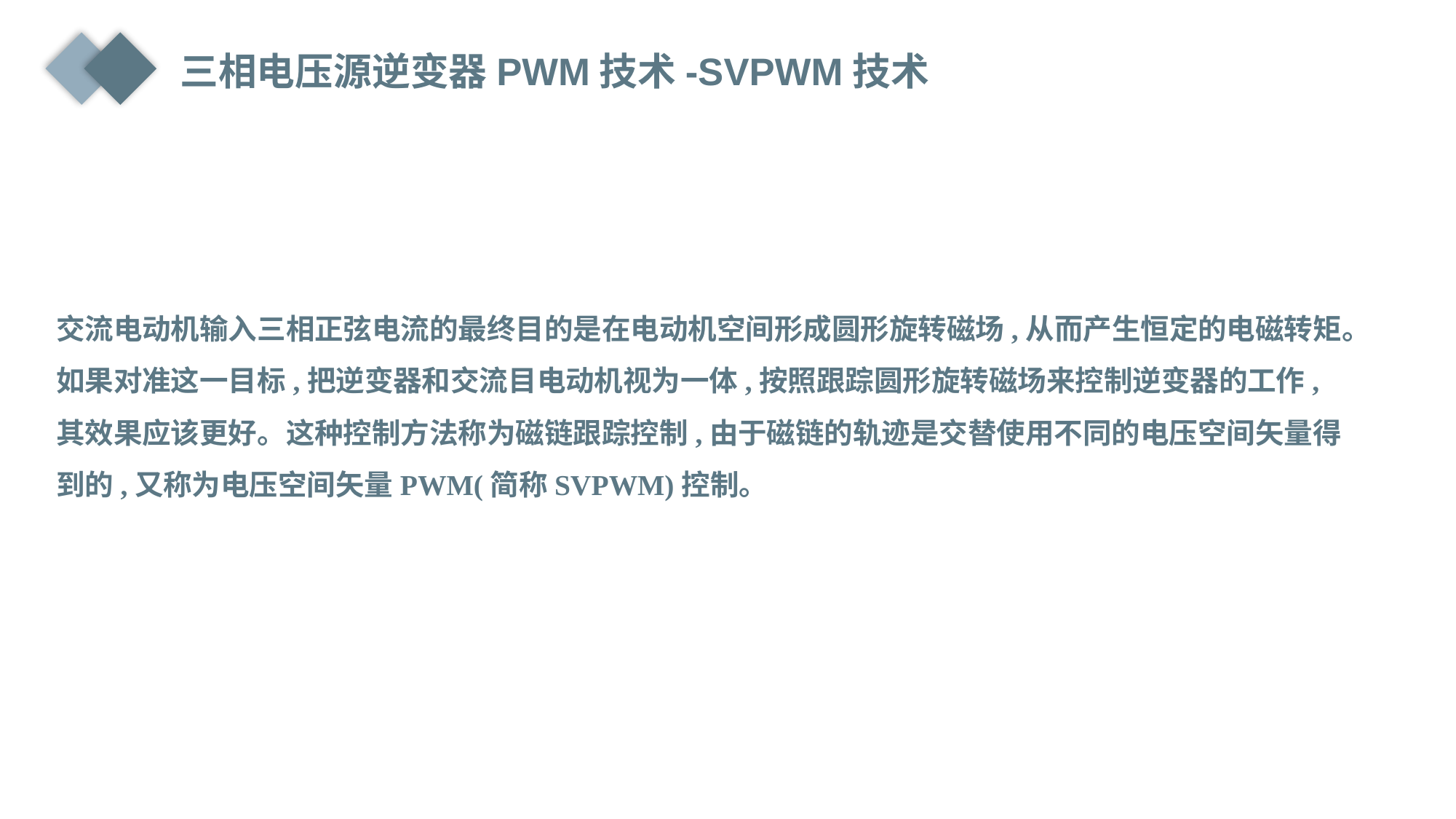

三相电压源逆变器PWM技术-SVPWM技术

交流电动机输入三相正弦电流的最终目的是在电动机空间形成圆形旋转磁场,从而产生恒定的电磁转矩。如果对准这一目标,把逆变器和交流目电动机视为一体,按照跟踪圆形旋转磁场来控制逆变器的工作,其效果应该更好。这种控制方法称为磁链跟踪控制,由于磁链的轨迹是交替使用不同的电压空间矢量得到的,又称为电压空间矢量PWM(简称SVPWM)控制。